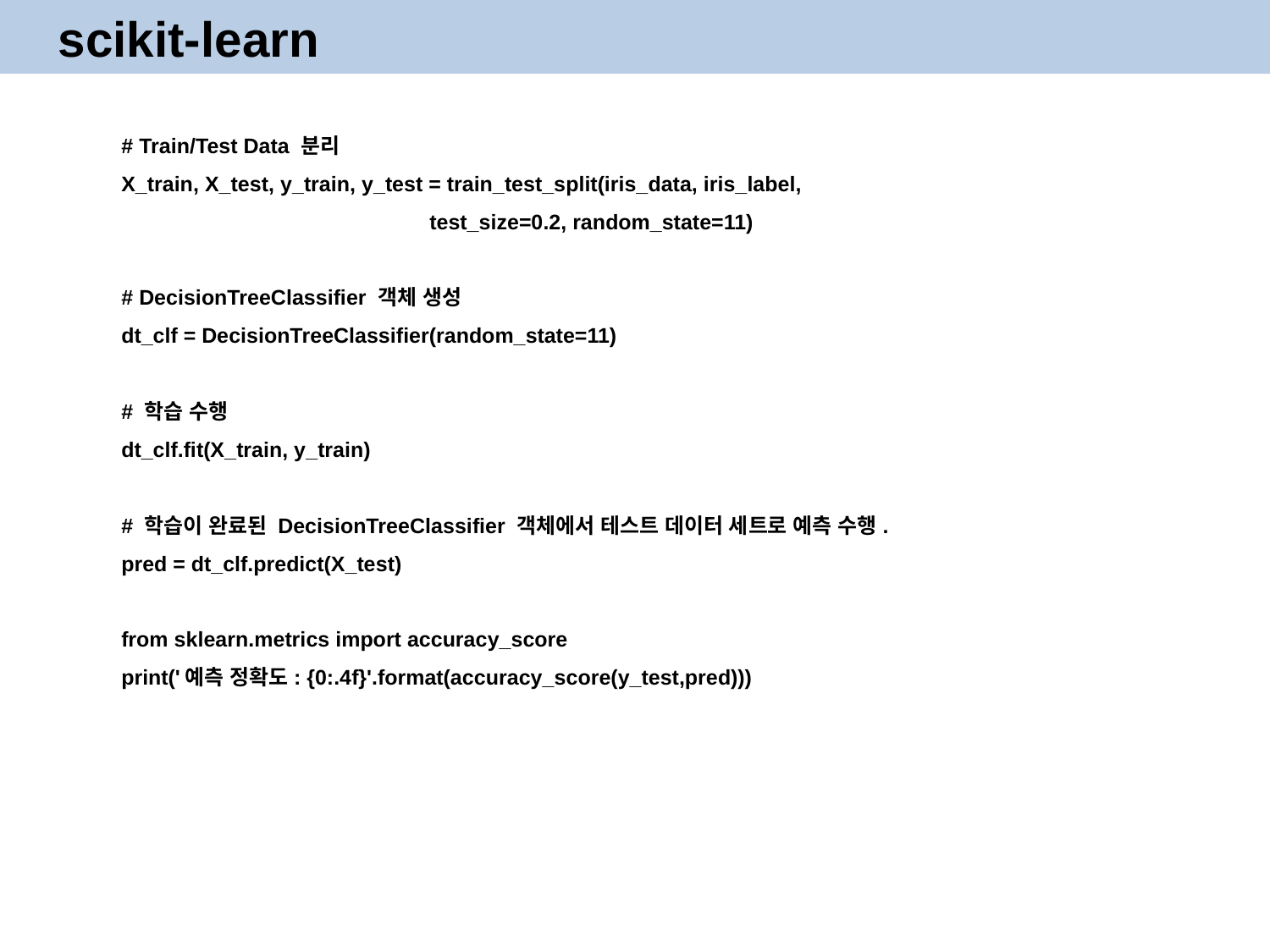

scikit-learn
# Train/Test Data 분리
X_train, X_test, y_train, y_test = train_test_split(iris_data, iris_label,
                                                    test_size=0.2, random_state=11)

# DecisionTreeClassifier 객체 생성
dt_clf = DecisionTreeClassifier(random_state=11)

# 학습 수행
dt_clf.fit(X_train, y_train)

# 학습이 완료된 DecisionTreeClassifier 객체에서 테스트 데이터 세트로 예측 수행.
pred = dt_clf.predict(X_test)

from sklearn.metrics import accuracy_score
print('예측 정확도: {0:.4f}'.format(accuracy_score(y_test,pred)))